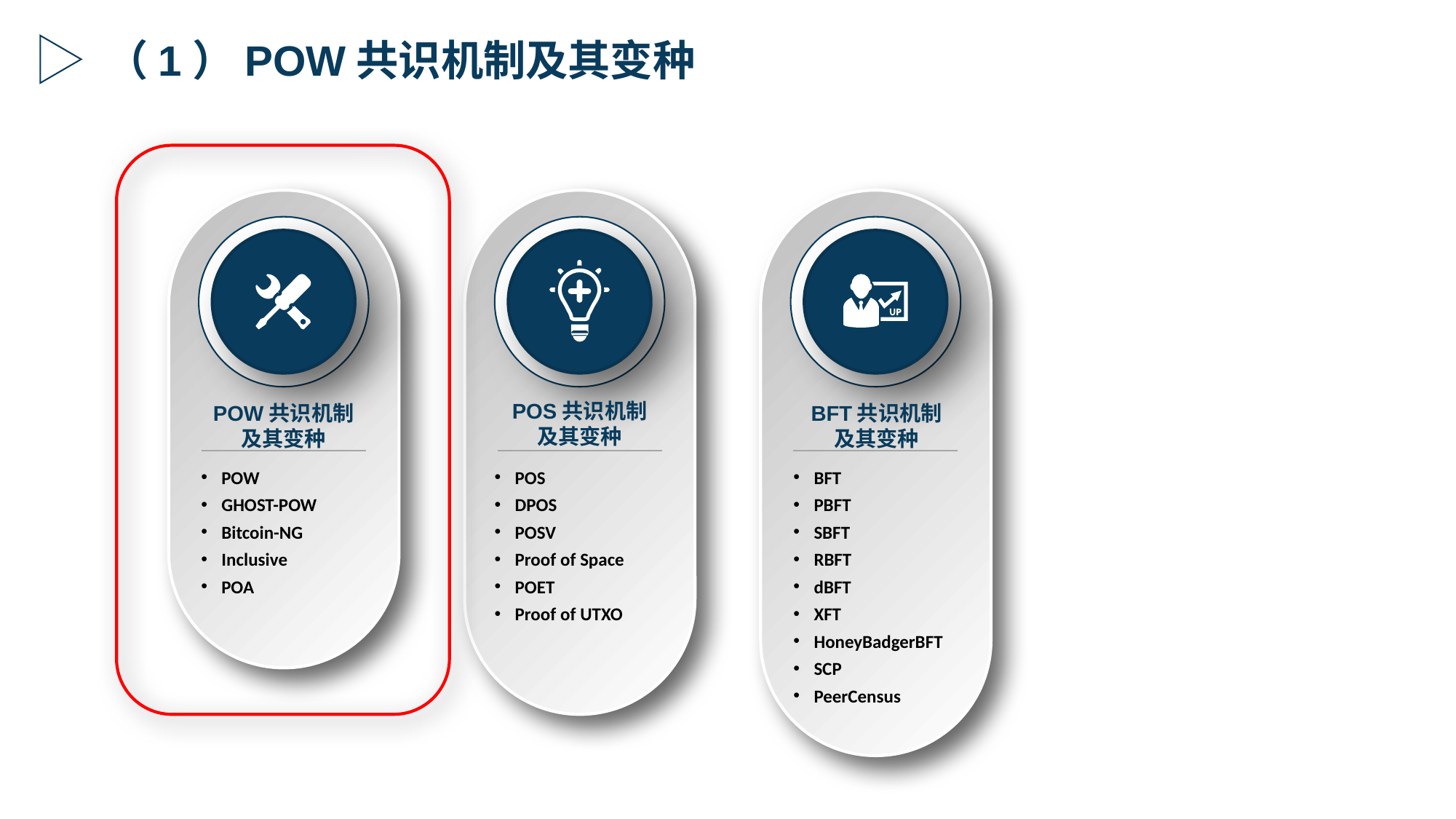

（1）POW共识机制及其变种

POS共识机制
及其变种
POW共识机制
及其变种
BFT共识机制
及其变种
POW
GHOST-POW
Bitcoin-NG
Inclusive
POA

POS
DPOS
POSV
Proof of Space
POET
Proof of UTXO
BFT
PBFT
SBFT
RBFT
dBFT
XFT
HoneyBadgerBFT
SCP
PeerCensus